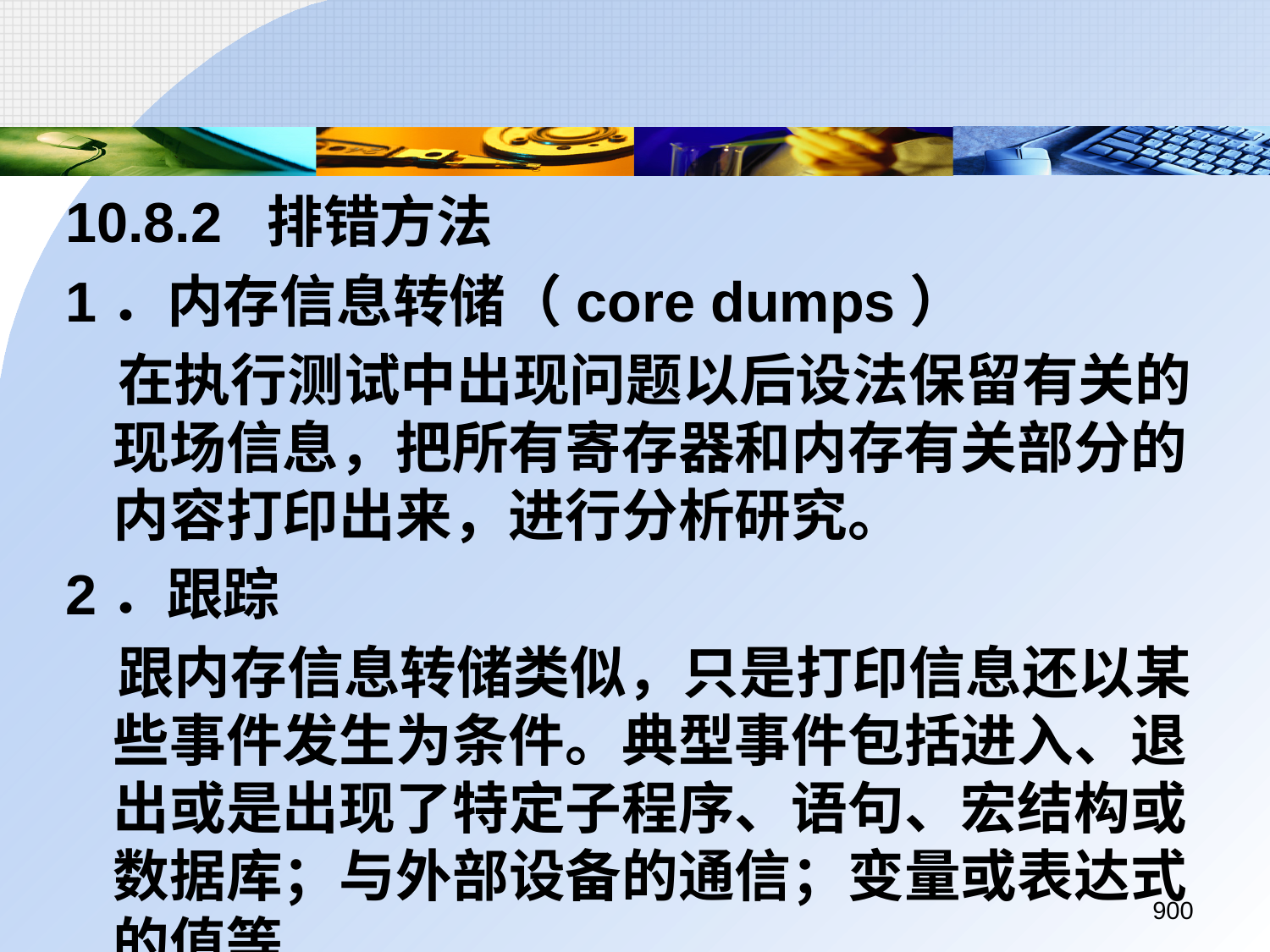

10.8.2  排错方法
1．内存信息转储（core dumps）
   在执行测试中出现问题以后设法保留有关的现场信息，把所有寄存器和内存有关部分的内容打印出来，进行分析研究。
2．跟踪
   跟内存信息转储类似，只是打印信息还以某些事件发生为条件。典型事件包括进入、退出或是出现了特定子程序、语句、宏结构或数据库；与外部设备的通信；变量或表达式的值等

900